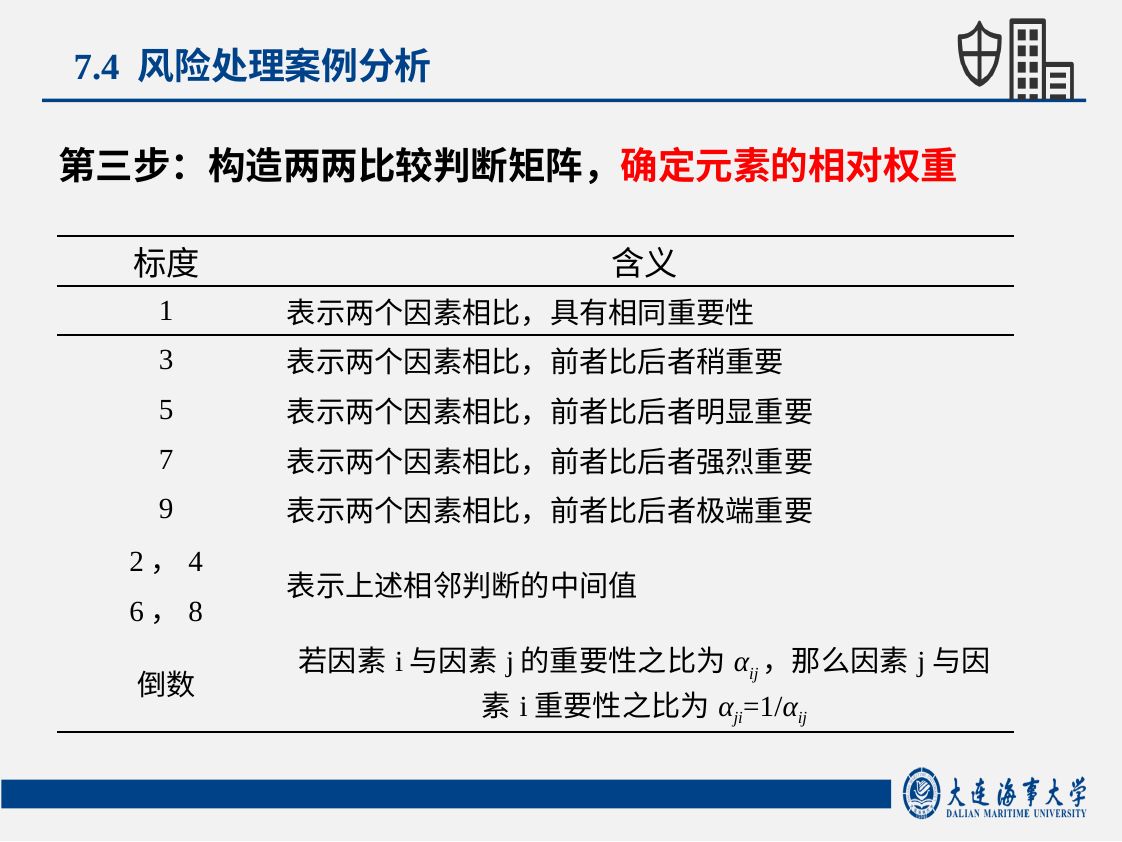

7.4 风险处理案例分析
第三步：构造两两比较判断矩阵，确定元素的相对权重
| 标度 | 含义 |
| --- | --- |
| 1 | 表示两个因素相比，具有相同重要性 |
| 3 | 表示两个因素相比，前者比后者稍重要 |
| 5 | 表示两个因素相比，前者比后者明显重要 |
| 7 | 表示两个因素相比，前者比后者强烈重要 |
| 9 | 表示两个因素相比，前者比后者极端重要 |
| 2，4 | 表示上述相邻判断的中间值 |
| 6，8 |  |
| 倒数 | 若因素i与因素j的重要性之比为αij，那么因素j与因素i重要性之比为αji=1/αij |